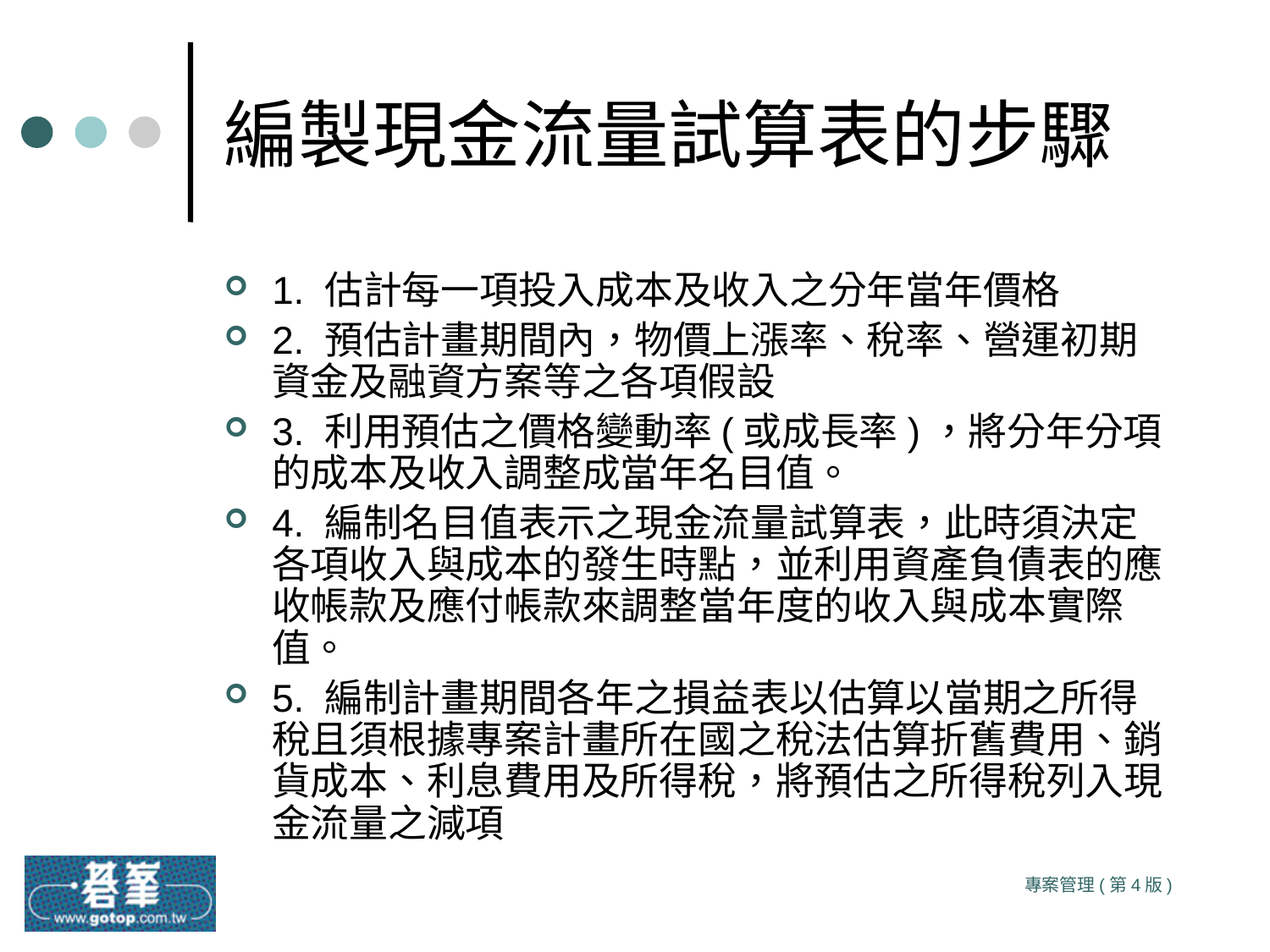

# 編製現金流量試算表的步驟
1. 估計每一項投入成本及收入之分年當年價格
2. 預估計畫期間內，物價上漲率、稅率、營運初期資金及融資方案等之各項假設
3. 利用預估之價格變動率(或成長率)，將分年分項的成本及收入調整成當年名目值。
4. 編制名目值表示之現金流量試算表，此時須決定各項收入與成本的發生時點，並利用資產負債表的應收帳款及應付帳款來調整當年度的收入與成本實際值。
5. 編制計畫期間各年之損益表以估算以當期之所得稅且須根據專案計畫所在國之稅法估算折舊費用、銷貨成本、利息費用及所得稅，將預估之所得稅列入現金流量之減項
專案管理(第4版)